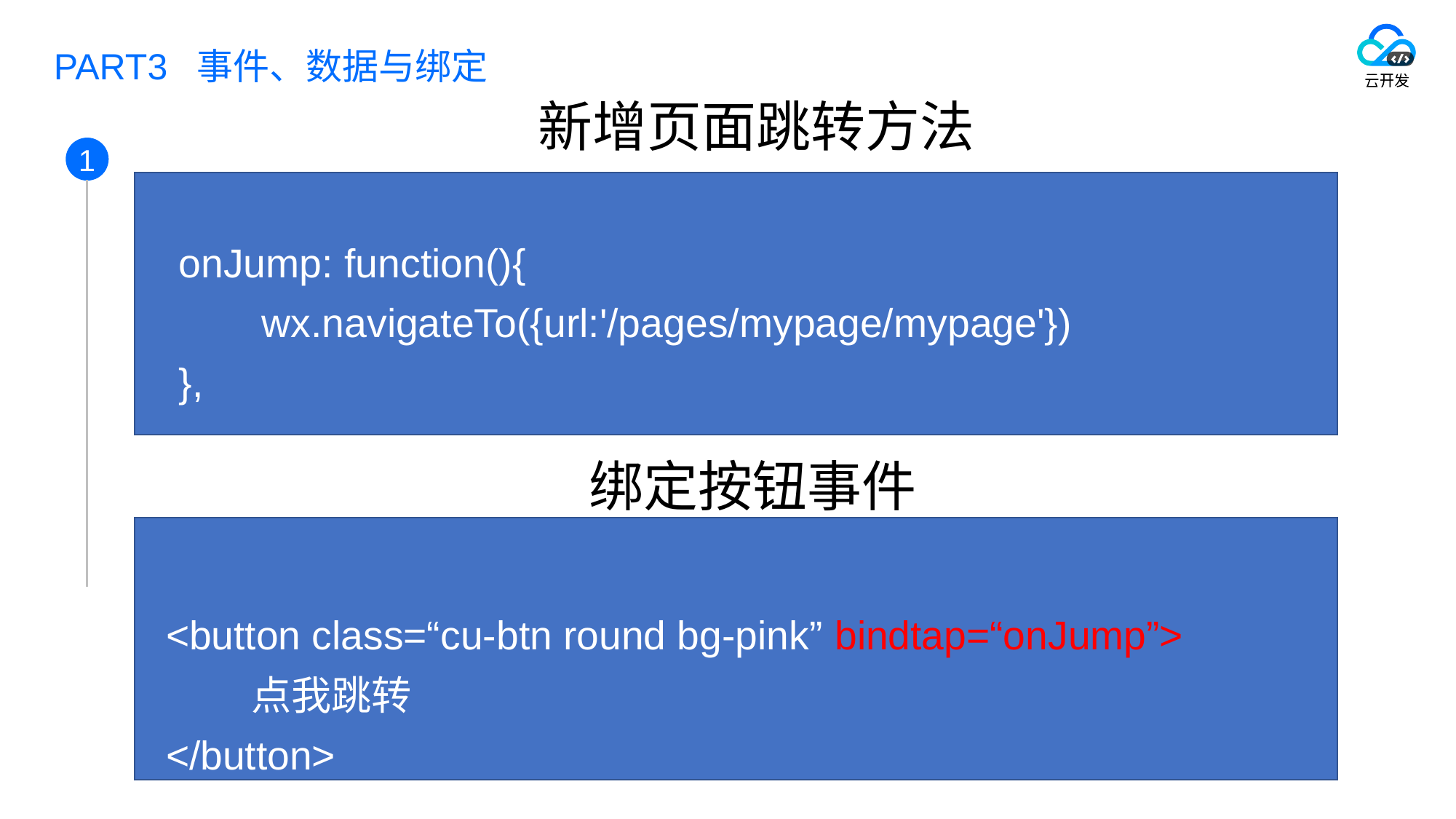

# PART3  事件、数据与绑定
新增页面跳转方法

onJump: function(){
	wx.navigateTo({url:'/pages/mypage/mypage'})
},

绑定按钮事件

<button class=“cu-btn round bg-pink” bindtap=“onJump”>
	点我跳转
</button>